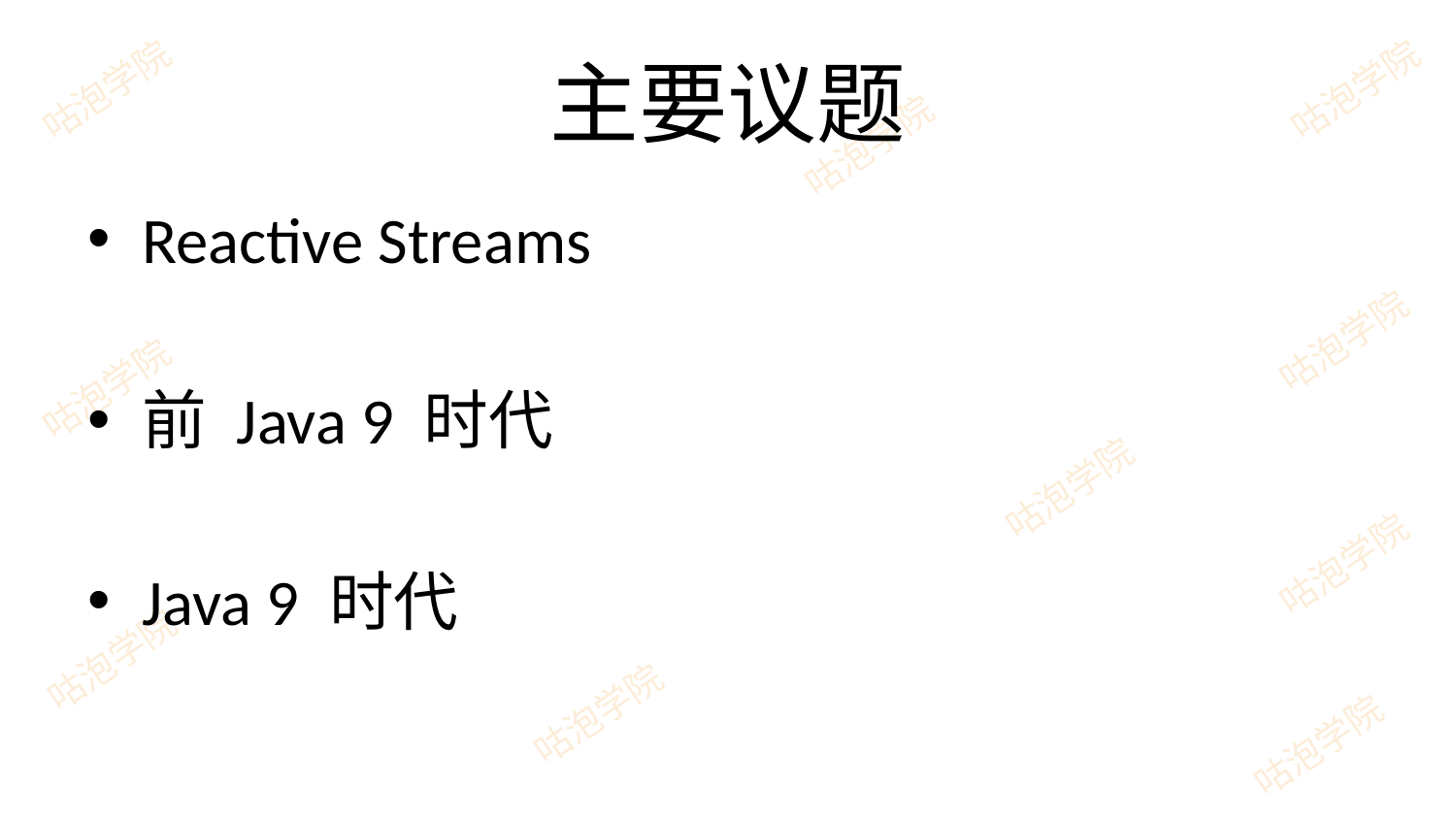

# 主要议题
Reactive Streams

前 Java 9 时代

Java 9 时代